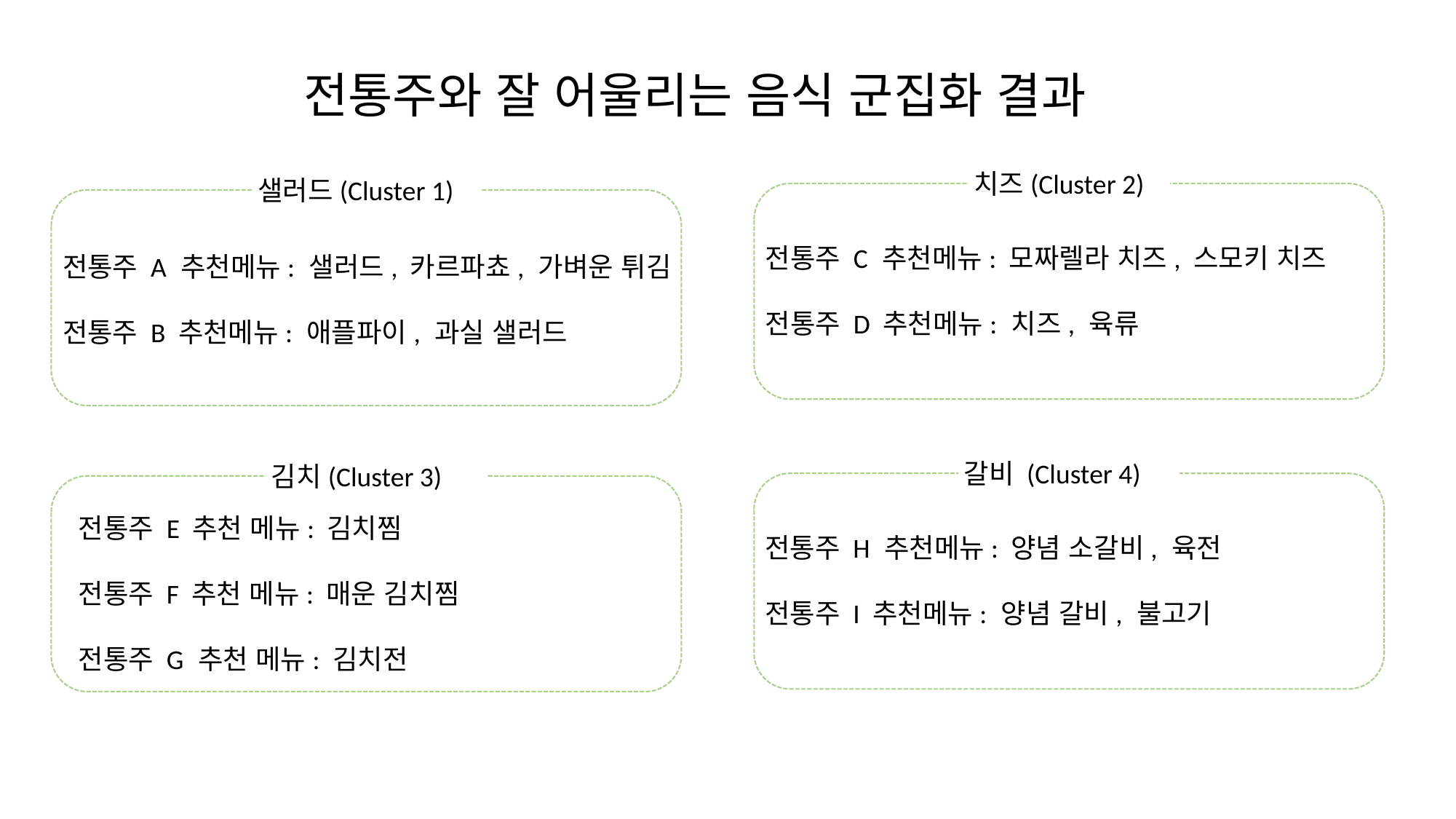

# 전통주와 잘 어울리는 음식 군집화 결과
치즈(Cluster 2)
샐러드(Cluster 1)

전통주 C 추천메뉴: 모짜렐라 치즈, 스모키 치즈
전통주 D 추천메뉴: 치즈, 육류
전통주 A 추천메뉴: 샐러드, 카르파쵸, 가벼운 튀김
전통주 B 추천메뉴: 애플파이, 과실 샐러드
갈비 (Cluster 4)
김치(Cluster 3)

전통주 E 추천 메뉴: 김치찜
전통주 F 추천 메뉴: 매운 김치찜
전통주 G 추천 메뉴: 김치전
전통주 H 추천메뉴: 양념 소갈비, 육전
전통주 I 추천메뉴: 양념 갈비, 불고기